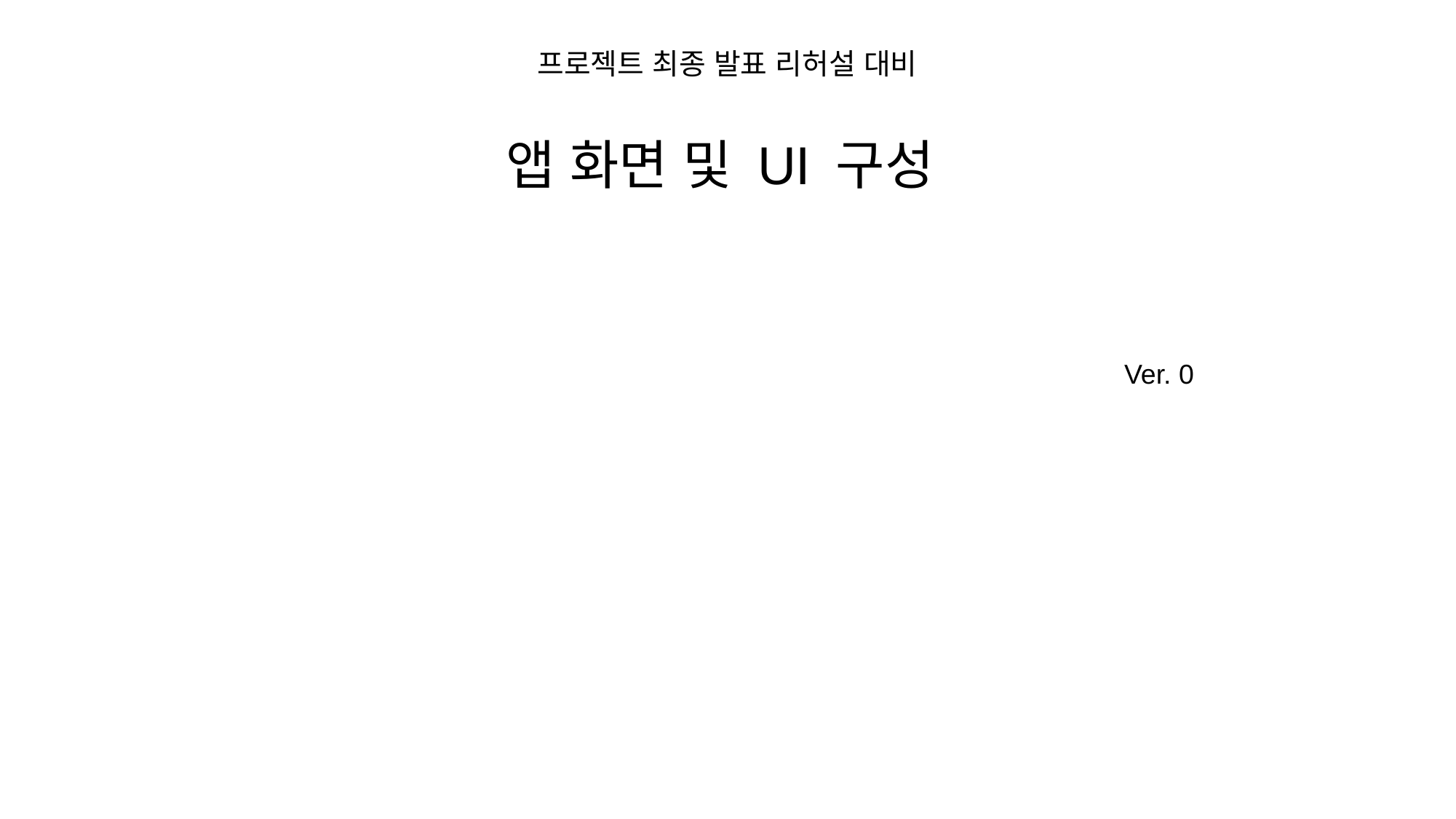

# 프로젝트 최종 발표 리허설 대비 앱 화면 및 UI 구성
Ver. 0